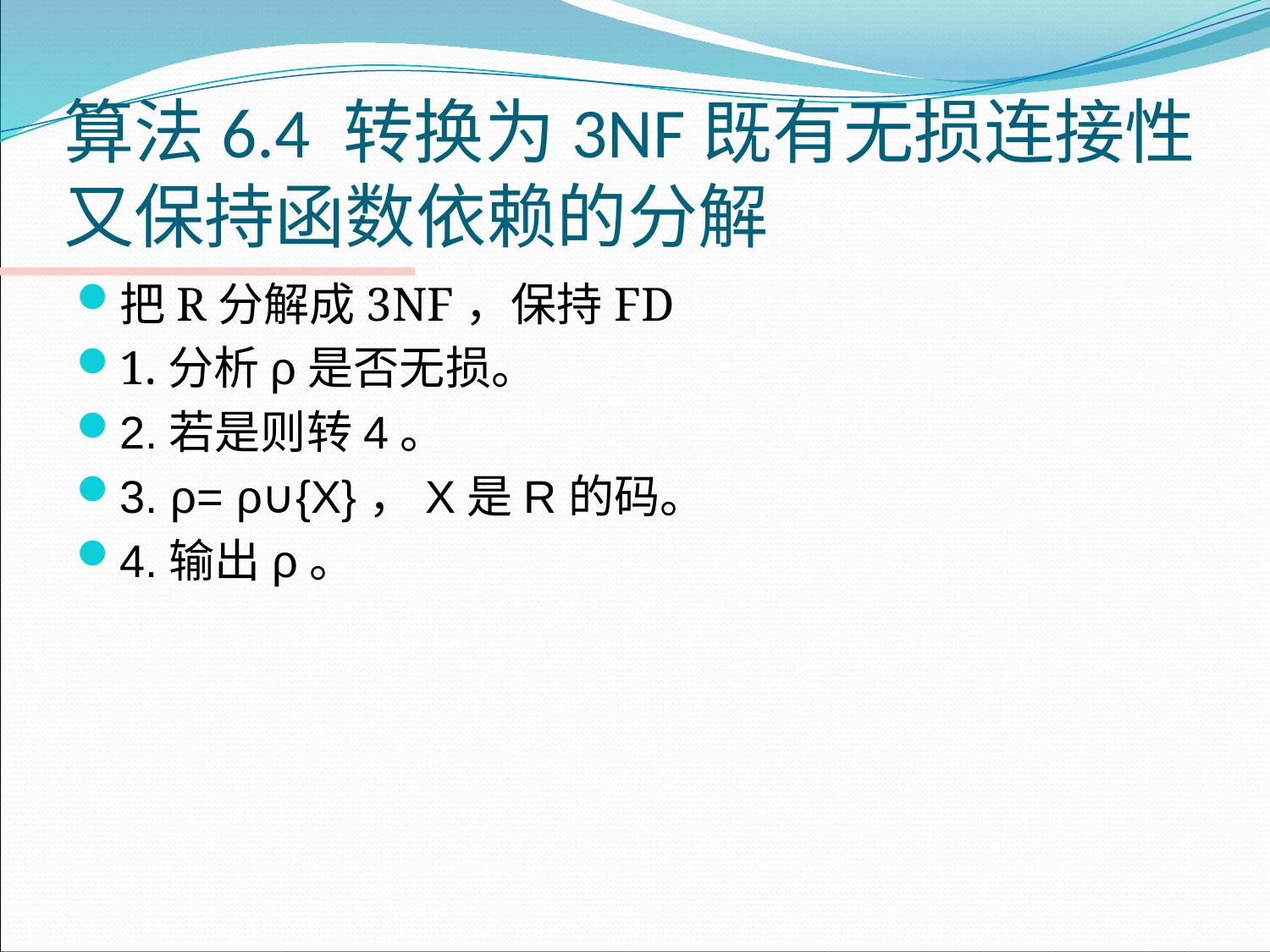

# 算法6.4 转换为3NF既有无损连接性又保持函数依赖的分解
把R分解成3NF，保持FD
1.分析ρ是否无损。
2.若是则转4。
3. ρ= ρ∪{X}，X是R的码。
4.输出ρ。

654